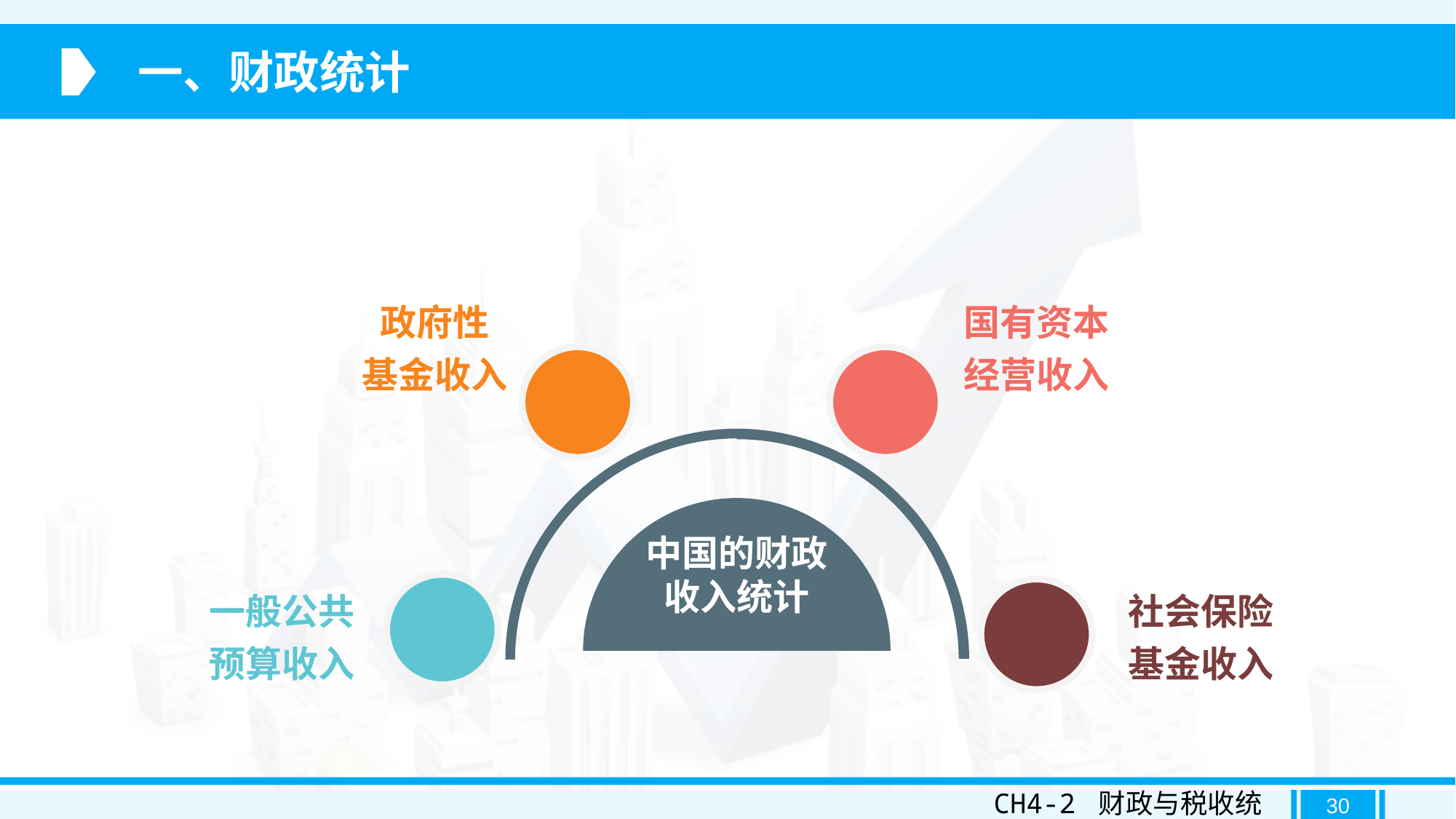

一、财政统计

政府性
基金收入

国有资本经营收入

中国的财政
收入统计
一般公共
预算收入

社会保险
基金收入

CH4-2 财政与税收统计
30